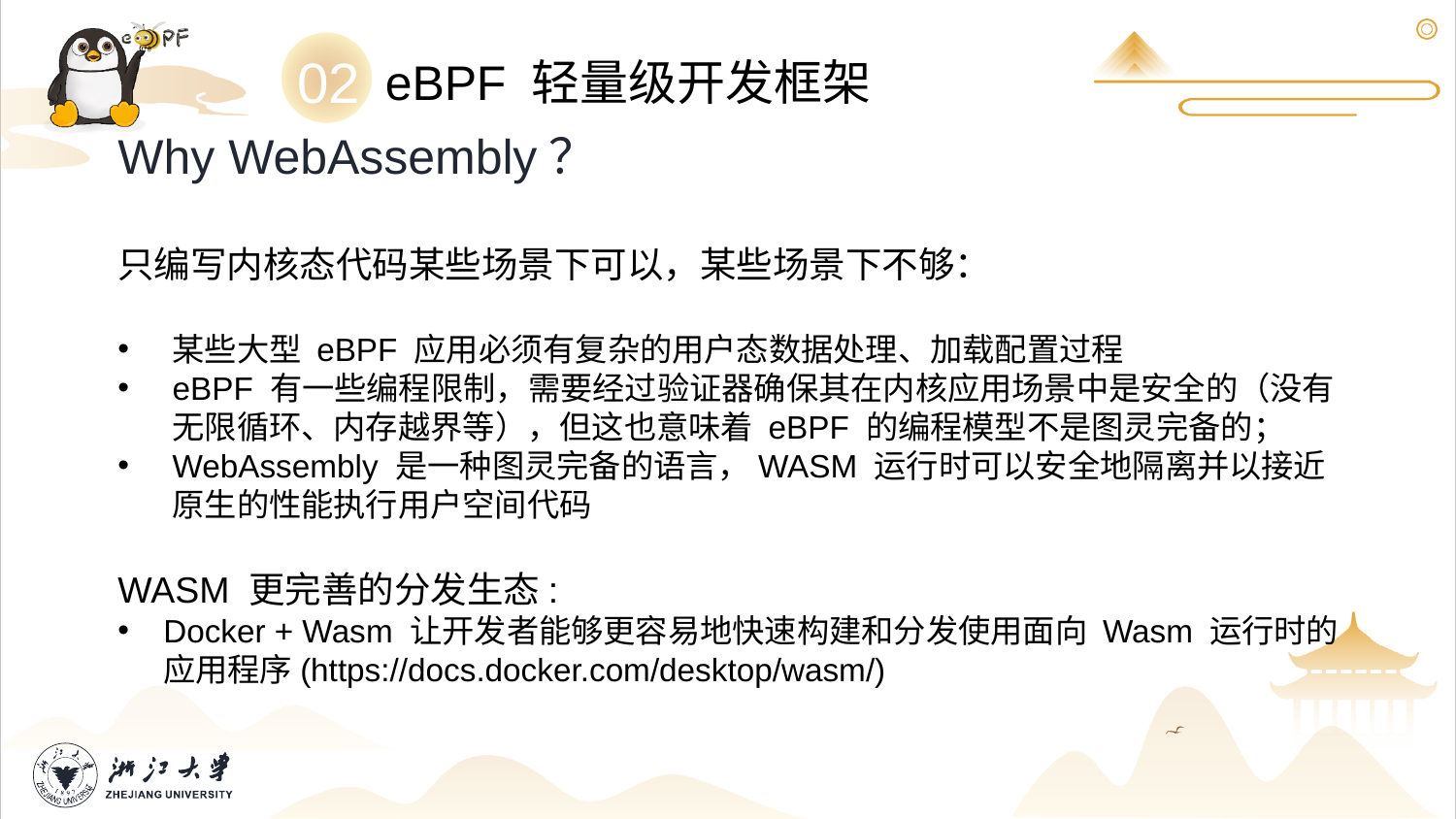

02
eBPF 轻量级开发框架
Why WebAssembly？

只编写内核态代码某些场景下可以，某些场景下不够：

某些大型 eBPF 应用必须有复杂的用户态数据处理、加载配置过程
eBPF 有一些编程限制，需要经过验证器确保其在内核应用场景中是安全的（没有无限循环、内存越界等），但这也意味着 eBPF 的编程模型不是图灵完备的；
WebAssembly 是一种图灵完备的语言，WASM 运行时可以安全地隔离并以接近原生的性能执行用户空间代码

WASM 更完善的分发生态:
Docker + Wasm 让开发者能够更容易地快速构建和分发使用面向 Wasm 运行时的应用程序(https://docs.docker.com/desktop/wasm/)

15